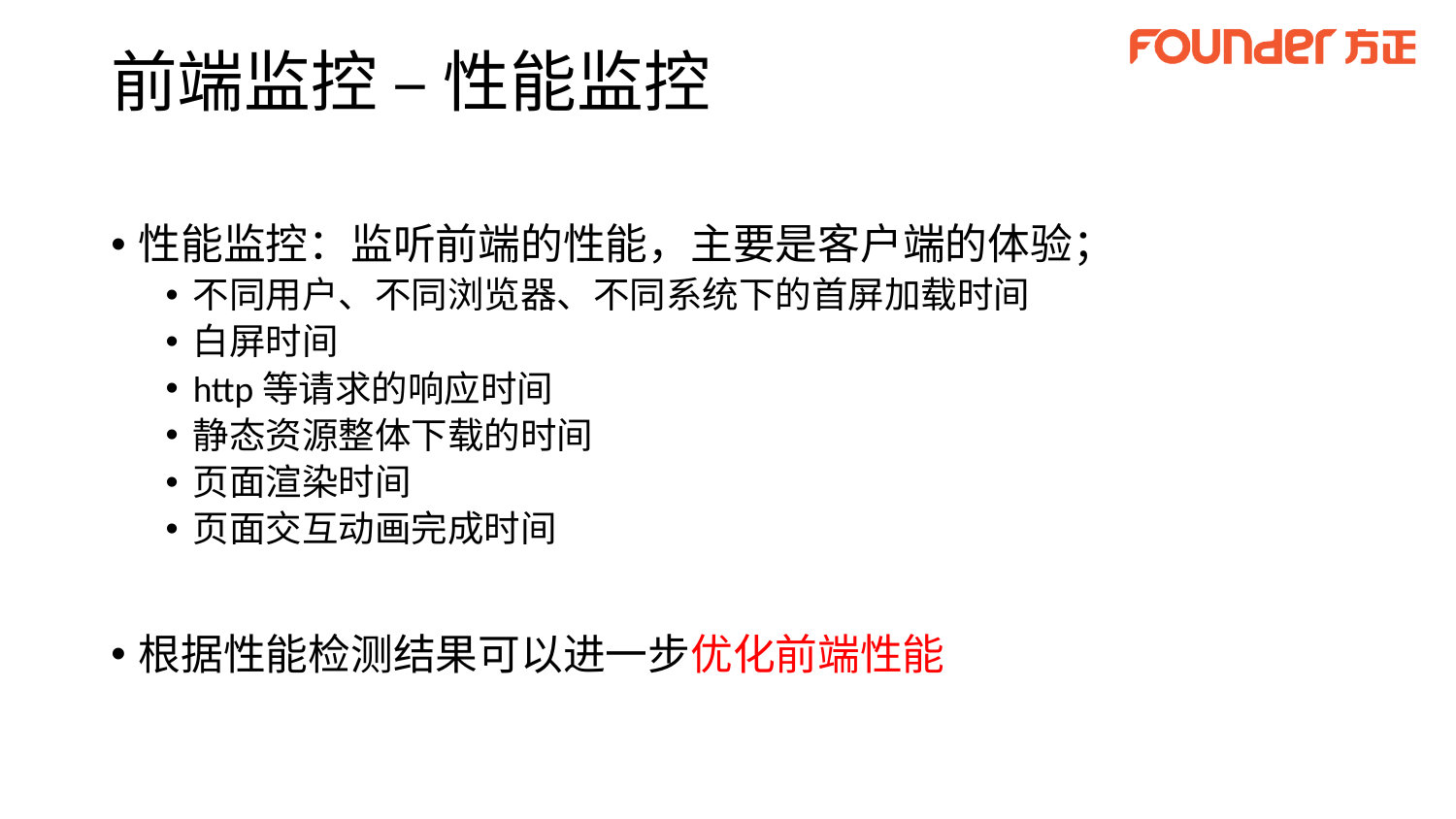

# 前端监控 – 性能监控
性能监控：监听前端的性能，主要是客户端的体验；
不同用户、不同浏览器、不同系统下的首屏加载时间
白屏时间
http等请求的响应时间
静态资源整体下载的时间
页面渲染时间
页面交互动画完成时间

根据性能检测结果可以进一步优化前端性能